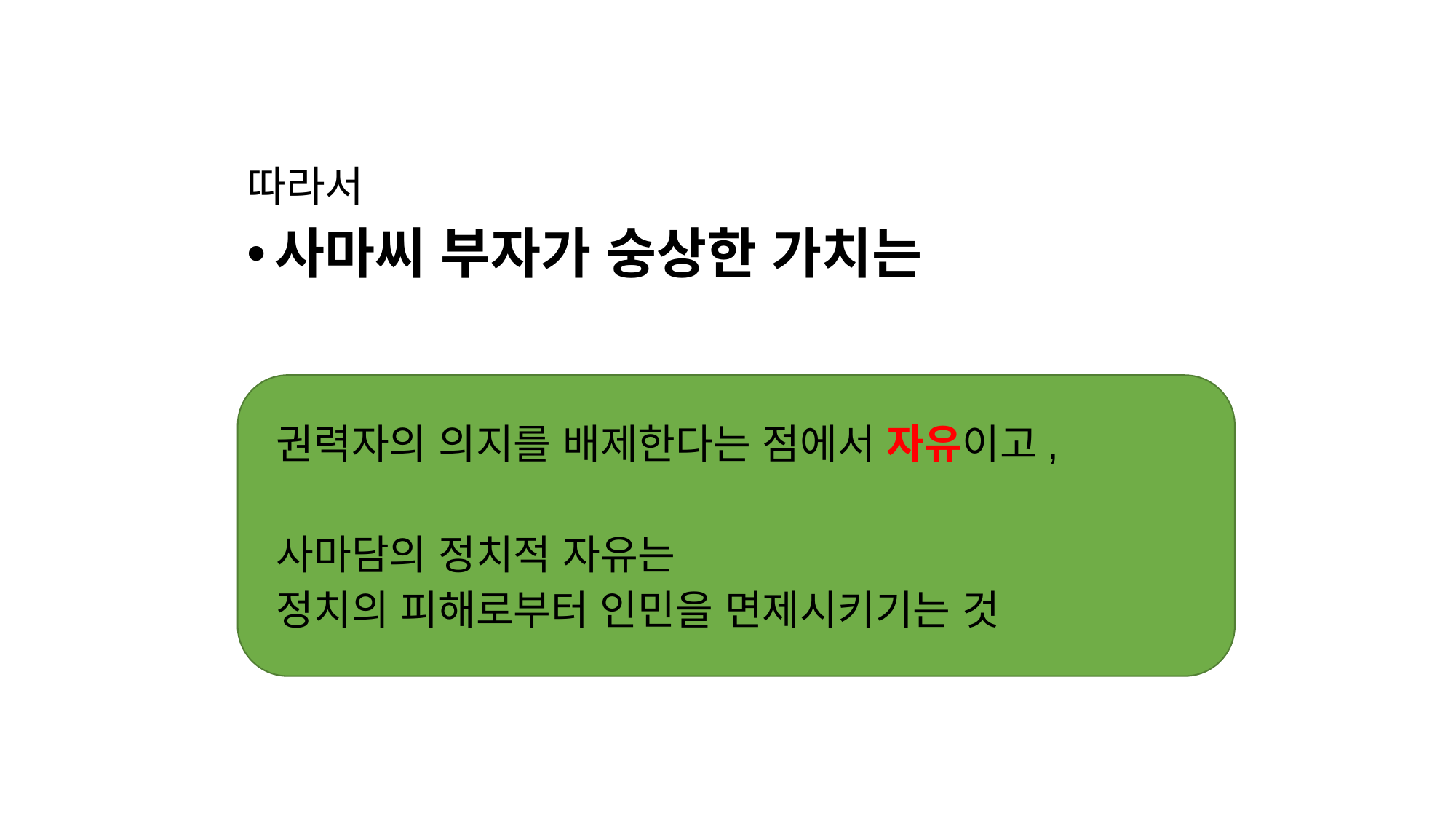

#
따라서
사마씨 부자가 숭상한 가치는

권력자의 의지를 배제한다는 점에서 자유이고,

사마담의 정치적 자유는
정치의 피해로부터 인민을 면제시키기는 것